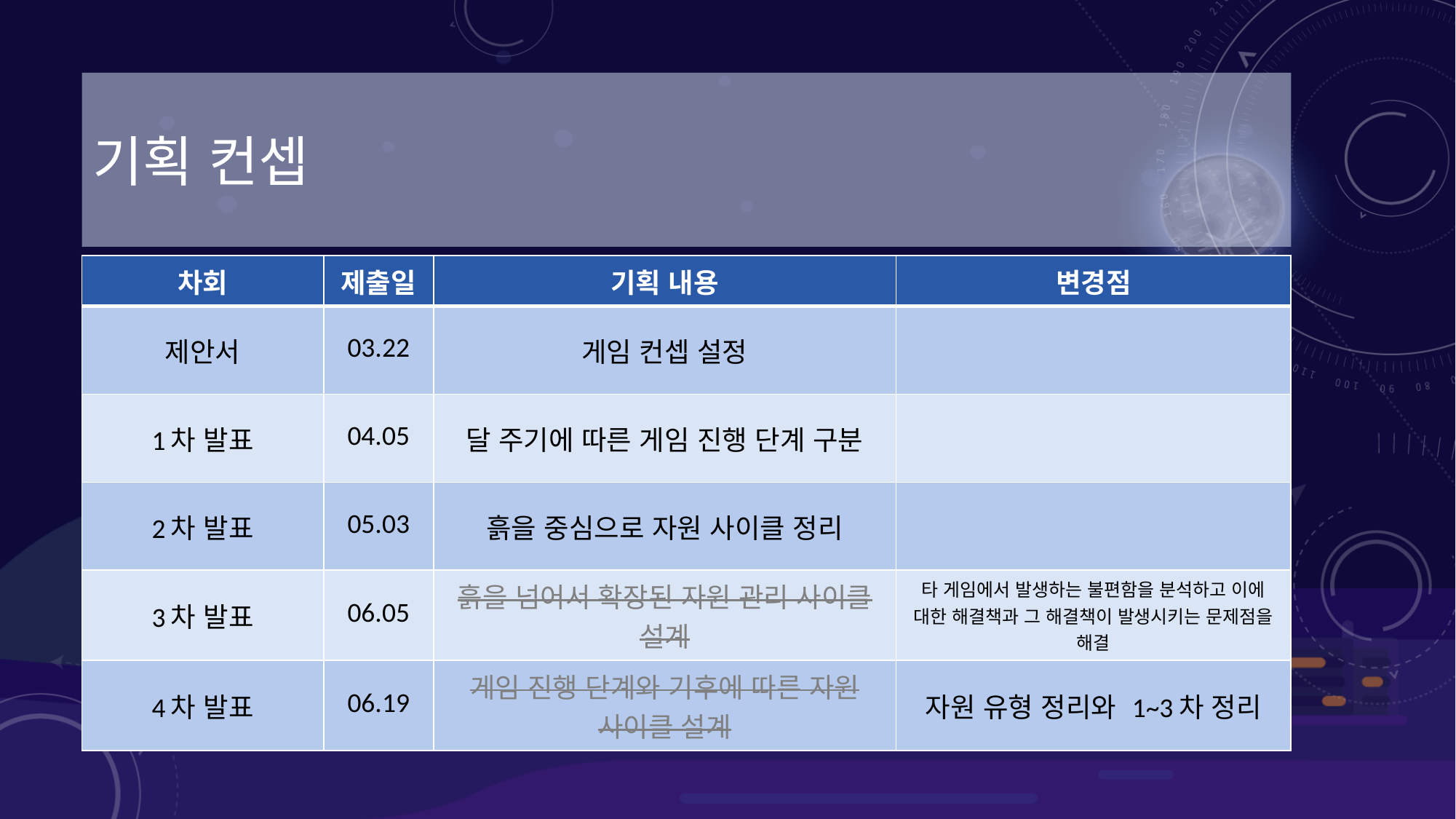

# 기획 컨셉
| 차회 | 제출일 | 기획 내용 | 변경점 |
| --- | --- | --- | --- |
| 제안서 | 03.22 | 게임 컨셉 설정 |  |
| 1차 발표 | 04.05 | 달 주기에 따른 게임 진행 단계 구분 |  |
| 2차 발표 | 05.03 | 흙을 중심으로 자원 사이클 정리 |  |
| 3차 발표 | 06.05 | 흙을 넘어서 확장된 자원 관리 사이클 설계 | 타 게임에서 발생하는 불편함을 분석하고 이에 대한 해결책과 그 해결책이 발생시키는 문제점을 해결 |
| 4차 발표 | 06.19 | 게임 진행 단계와 기후에 따른 자원 사이클 설계 | 자원 유형 정리와 1~3차 정리 |